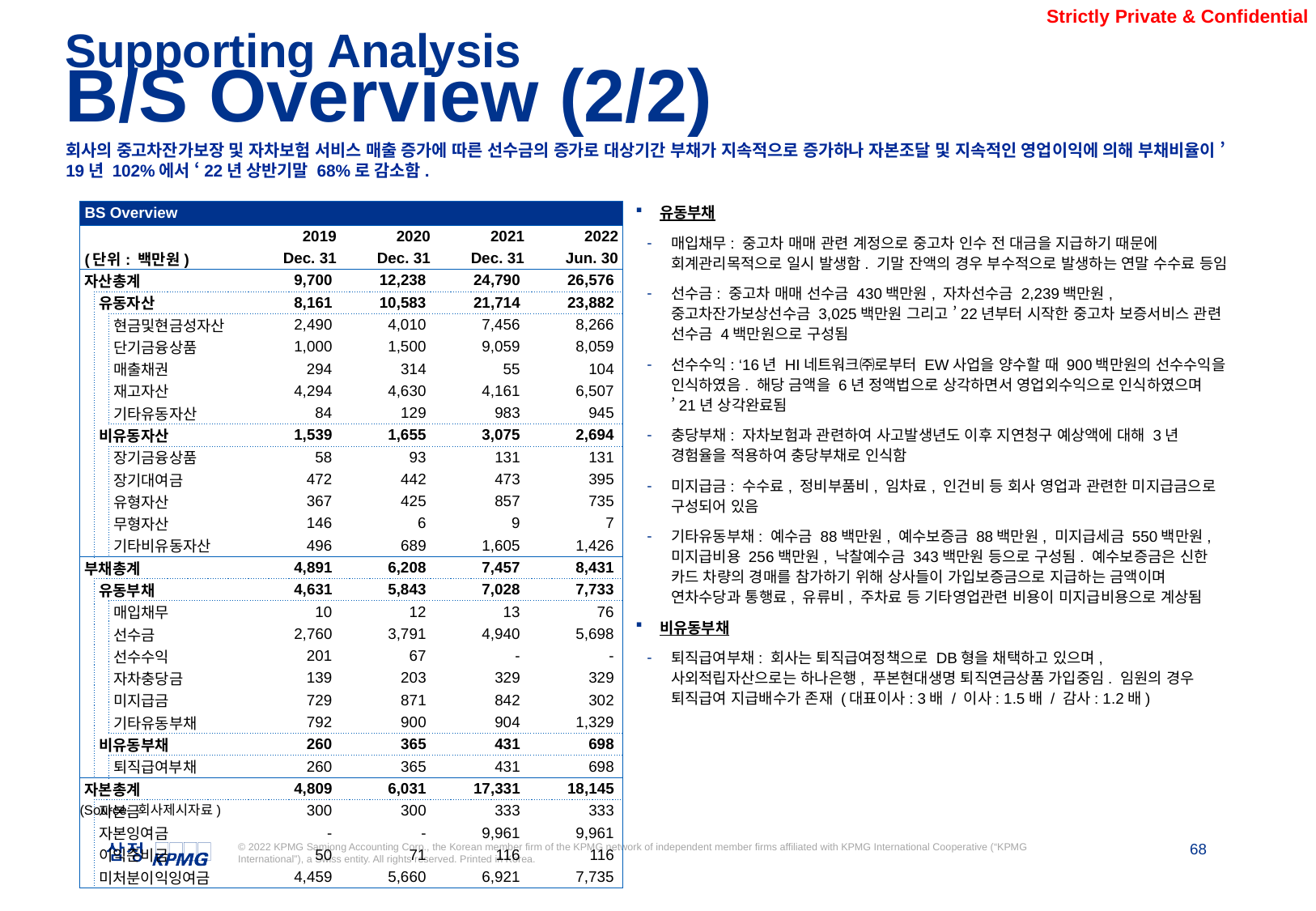

Supporting Analysis
B/S Overview (2/2)
회사의 중고차잔가보장 및 자차보험 서비스 매출 증가에 따른 선수금의 증가로 대상기간 부채가 지속적으로 증가하나 자본조달 및 지속적인 영업이익에 의해 부채비율이 ’19년 102%에서 ‘22년 상반기말 68%로 감소함.
| BS Overview |  |  |  |  |  |  |
| --- | --- | --- | --- | --- | --- | --- |
|  |  |  | 2019 | 2020 | 2021 | 2022 |
| (단위: 백만원) |  |  | Dec. 31 | Dec. 31 | Dec. 31 | Jun. 30 |
| 자산총계 |  |  | 9,700 | 12,238 | 24,790 | 26,576 |
|  | 유동자산 |  | 8,161 | 10,583 | 21,714 | 23,882 |
|  |  | 현금및현금성자산 | 2,490 | 4,010 | 7,456 | 8,266 |
|  |  | 단기금융상품 | 1,000 | 1,500 | 9,059 | 8,059 |
|  |  | 매출채권 | 294 | 314 | 55 | 104 |
|  |  | 재고자산 | 4,294 | 4,630 | 4,161 | 6,507 |
|  |  | 기타유동자산 | 84 | 129 | 983 | 945 |
|  | 비유동자산 |  | 1,539 | 1,655 | 3,075 | 2,694 |
|  |  | 장기금융상품 | 58 | 93 | 131 | 131 |
|  |  | 장기대여금 | 472 | 442 | 473 | 395 |
|  |  | 유형자산 | 367 | 425 | 857 | 735 |
|  |  | 무형자산 | 146 | 6 | 9 | 7 |
|  |  | 기타비유동자산 | 496 | 689 | 1,605 | 1,426 |
| 부채총계 |  |  | 4,891 | 6,208 | 7,457 | 8,431 |
|  | 유동부채 |  | 4,631 | 5,843 | 7,028 | 7,733 |
|  |  | 매입채무 | 10 | 12 | 13 | 76 |
|  |  | 선수금 | 2,760 | 3,791 | 4,940 | 5,698 |
|  |  | 선수수익 | 201 | 67 | - | - |
|  |  | 자차충당금 | 139 | 203 | 329 | 329 |
|  |  | 미지급금 | 729 | 871 | 842 | 302 |
|  |  | 기타유동부채 | 792 | 900 | 904 | 1,329 |
|  | 비유동부채 |  | 260 | 365 | 431 | 698 |
|  |  | 퇴직급여부채 | 260 | 365 | 431 | 698 |
| 자본총계 |  |  | 4,809 | 6,031 | 17,331 | 18,145 |
|  | 자본금 |  | 300 | 300 | 333 | 333 |
|  | 자본잉여금 |  | - | - | 9,961 | 9,961 |
|  | 이익준비금 |  | 50 | 71 | 116 | 116 |
|  | 미처분이익잉여금 |  | 4,459 | 5,660 | 6,921 | 7,735 |
유동부채
매입채무: 중고차 매매 관련 계정으로 중고차 인수 전 대금을 지급하기 때문에 회계관리목적으로 일시 발생함. 기말 잔액의 경우 부수적으로 발생하는 연말 수수료 등임
선수금: 중고차 매매 선수금 430백만원, 자차선수금 2,239백만원, 중고차잔가보상선수금 3,025백만원 그리고 ’22년부터 시작한 중고차 보증서비스 관련 선수금 4백만원으로 구성됨
선수수익: ‘16년 HI네트워크㈜로부터 EW사업을 양수할 때 900백만원의 선수수익을 인식하였음. 해당 금액을 6년 정액법으로 상각하면서 영업외수익으로 인식하였으며 ’21년 상각완료됨
충당부채: 자차보험과 관련하여 사고발생년도 이후 지연청구 예상액에 대해 3년 경험율을 적용하여 충당부채로 인식함
미지급금: 수수료, 정비부품비, 임차료, 인건비 등 회사 영업과 관련한 미지급금으로 구성되어 있음
기타유동부채: 예수금 88백만원, 예수보증금 88백만원, 미지급세금 550백만원, 미지급비용 256백만원, 낙찰예수금 343백만원 등으로 구성됨. 예수보증금은 신한 카드 차량의 경매를 참가하기 위해 상사들이 가입보증금으로 지급하는 금액이며 연차수당과 통행료, 유류비, 주차료 등 기타영업관련 비용이 미지급비용으로 계상됨
비유동부채
퇴직급여부채: 회사는 퇴직급여정책으로 DB형을 채택하고 있으며, 사외적립자산으로는 하나은행, 푸본현대생명 퇴직연금상품 가입중임. 임원의 경우 퇴직급여 지급배수가 존재 (대표이사: 3배 / 이사: 1.5배 / 감사: 1.2배)

(Source: 회사제시자료)